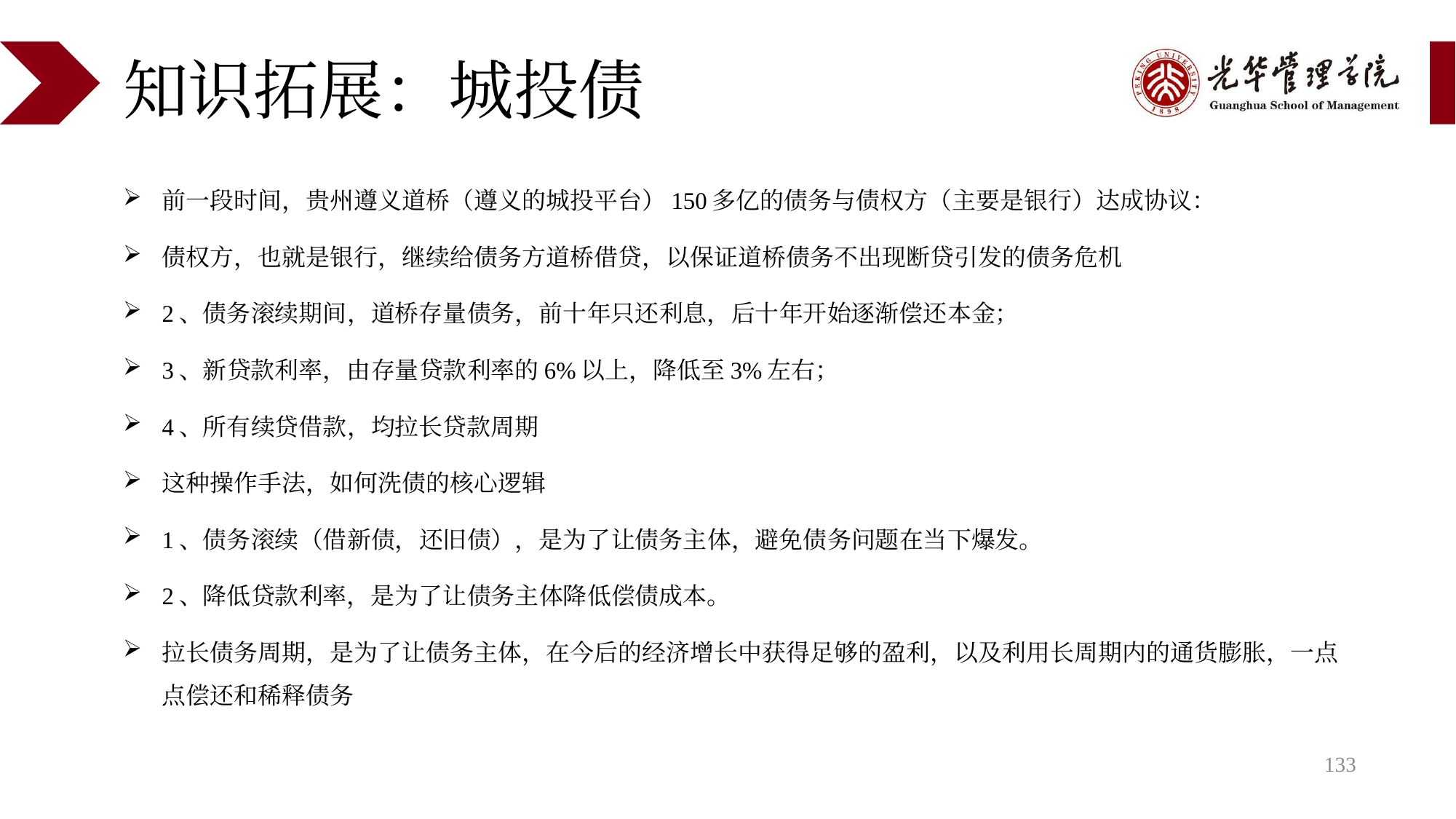

# 知识拓展：城投债
前一段时间，贵州遵义道桥（遵义的城投平台）150多亿的债务与债权方（主要是银行）达成协议：
债权方，也就是银行，继续给债务方道桥借贷，以保证道桥债务不出现断贷引发的债务危机
2、债务滚续期间，道桥存量债务，前十年只还利息，后十年开始逐渐偿还本金；
3、新贷款利率，由存量贷款利率的6%以上，降低至3%左右；
4、所有续贷借款，均拉长贷款周期
这种操作手法，如何洗债的核心逻辑
1、债务滚续（借新债，还旧债），是为了让债务主体，避免债务问题在当下爆发。
2、降低贷款利率，是为了让债务主体降低偿债成本。
拉长债务周期，是为了让债务主体，在今后的经济增长中获得足够的盈利，以及利用长周期内的通货膨胀，一点点偿还和稀释债务
133